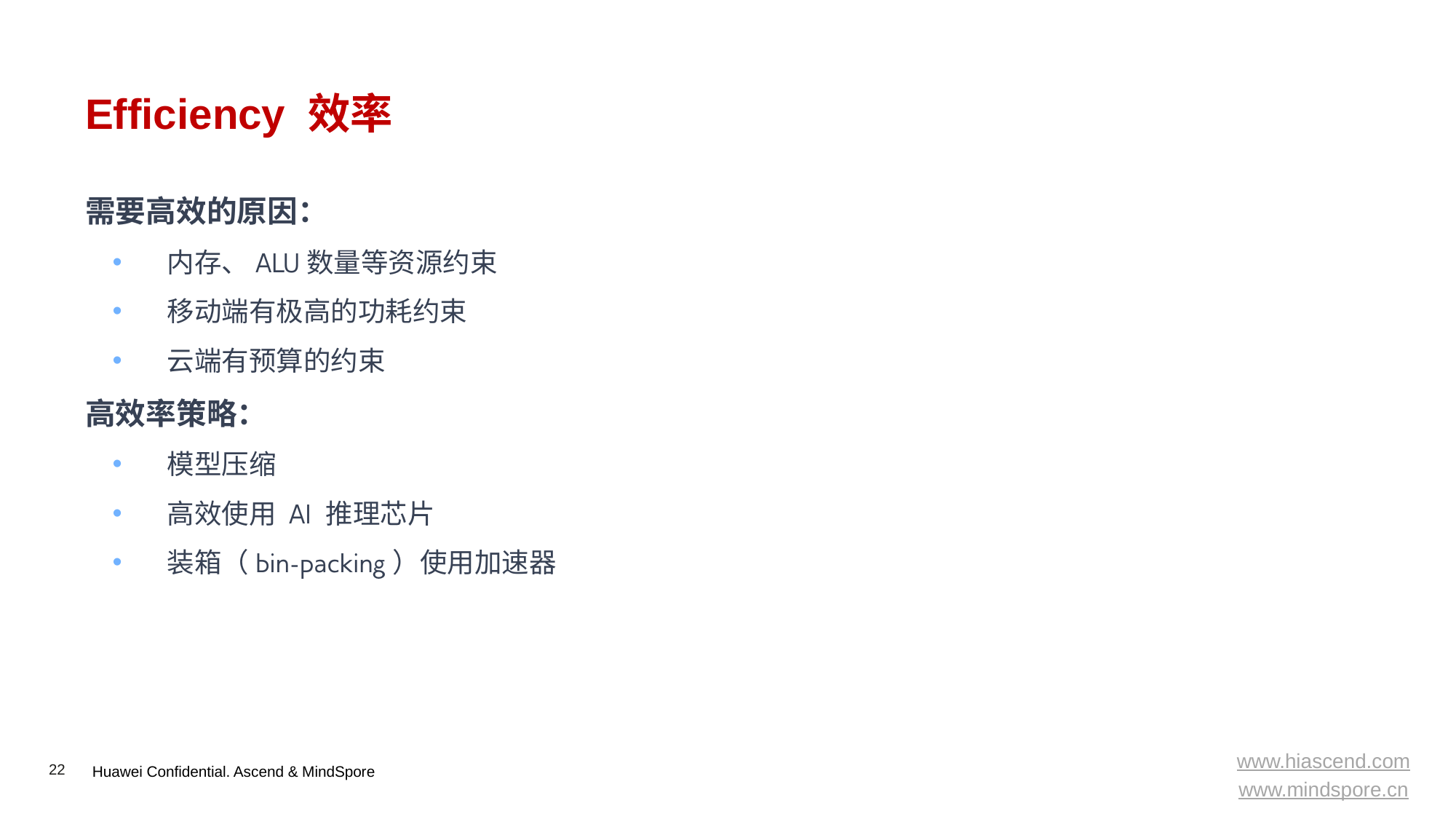

# Efficiency 效率
需要高效的原因：
内存、ALU数量等资源约束
移动端有极高的功耗约束
云端有预算的约束
高效率策略：
模型压缩
高效使用 AI 推理芯片
装箱（bin-packing）使用加速器